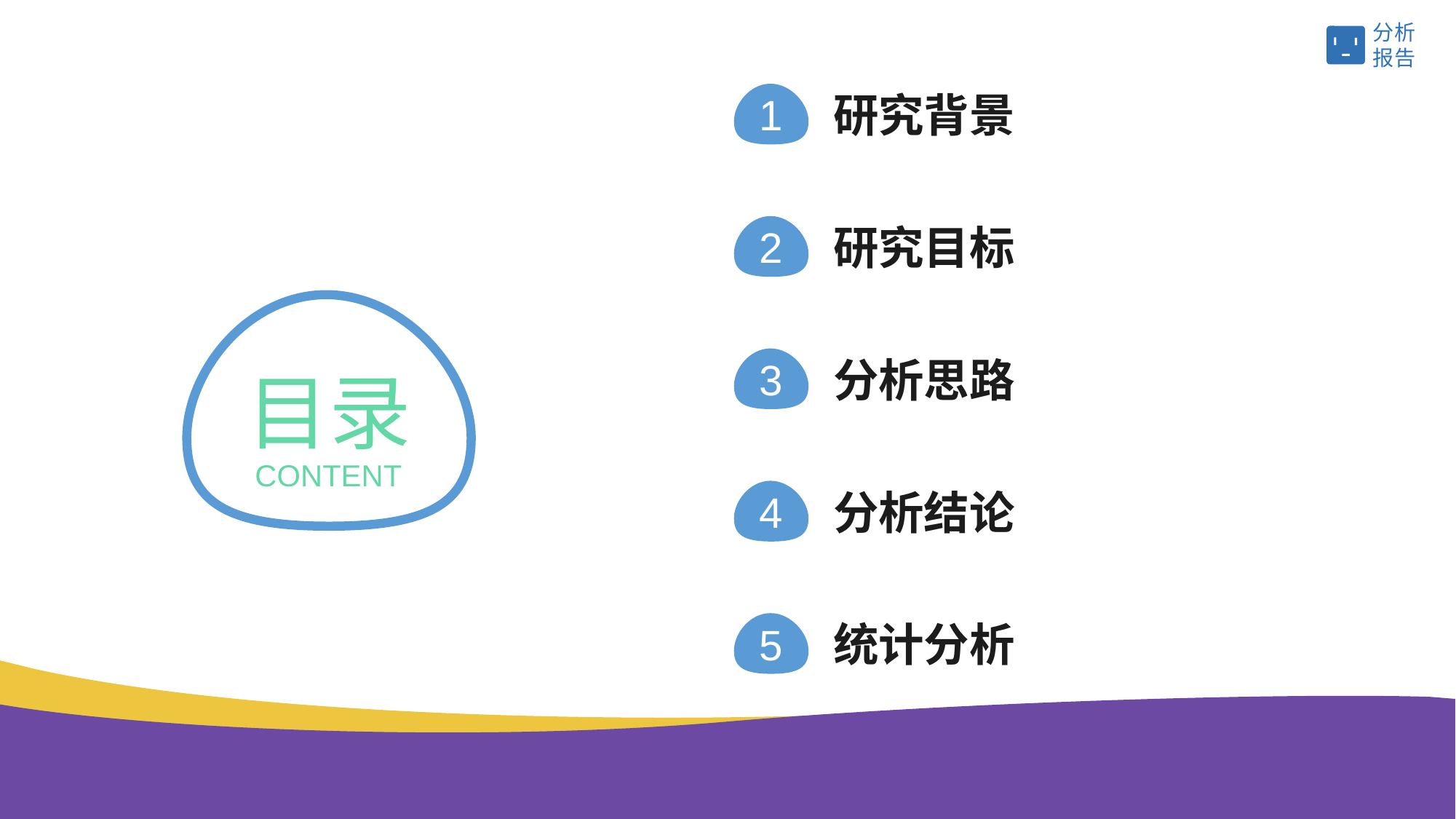

研究背景
1
研究目标
2
目录
分析思路
3
CONTENT
分析结论
4
统计分析
5